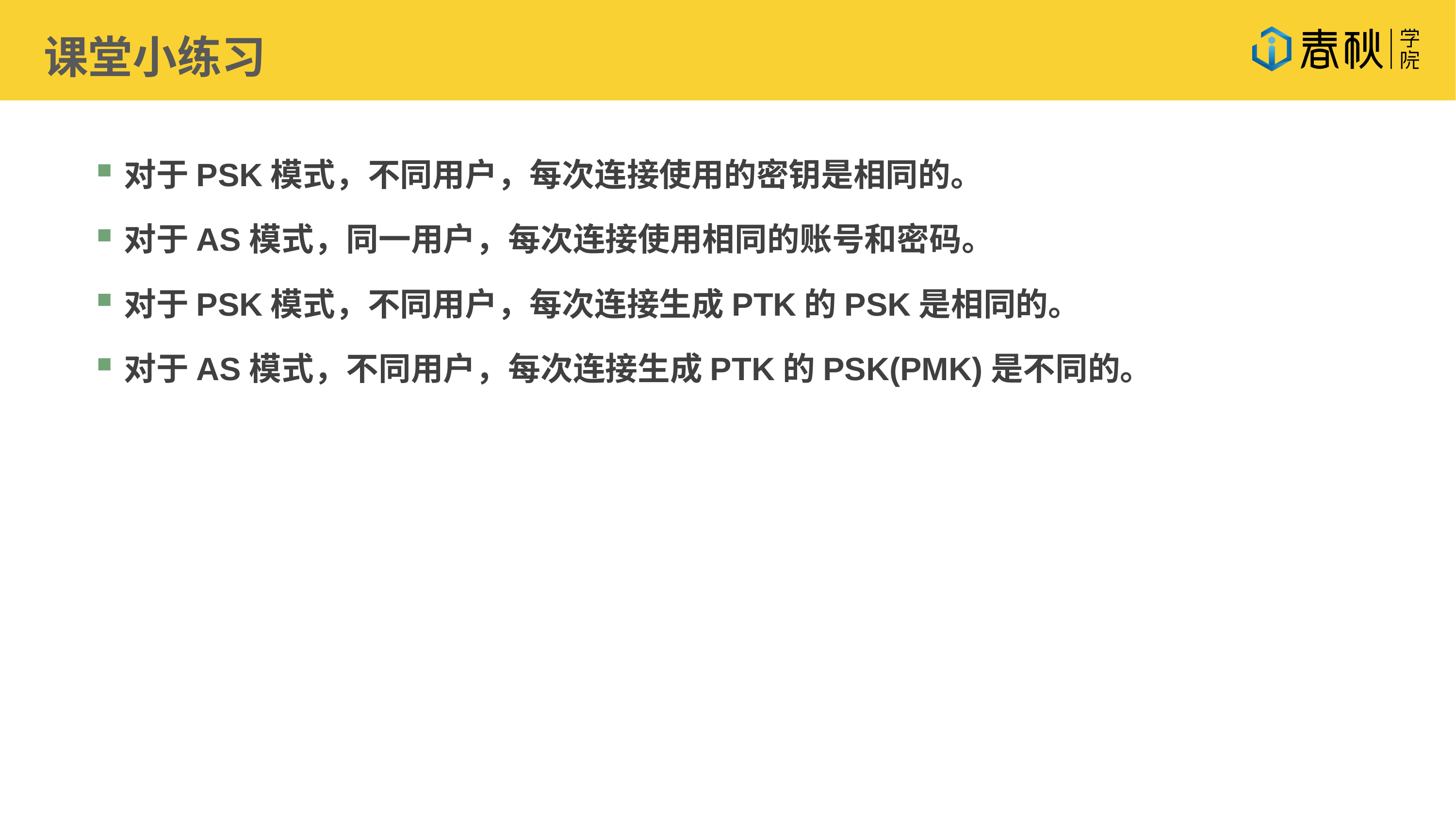

课堂小练习
对于PSK模式，不同用户，每次连接使用的密钥是相同的。
对于AS模式，同一用户，每次连接使用相同的账号和密码。
对于PSK模式，不同用户，每次连接生成PTK的PSK是相同的。
对于AS模式，不同用户，每次连接生成PTK的PSK(PMK)是不同的。